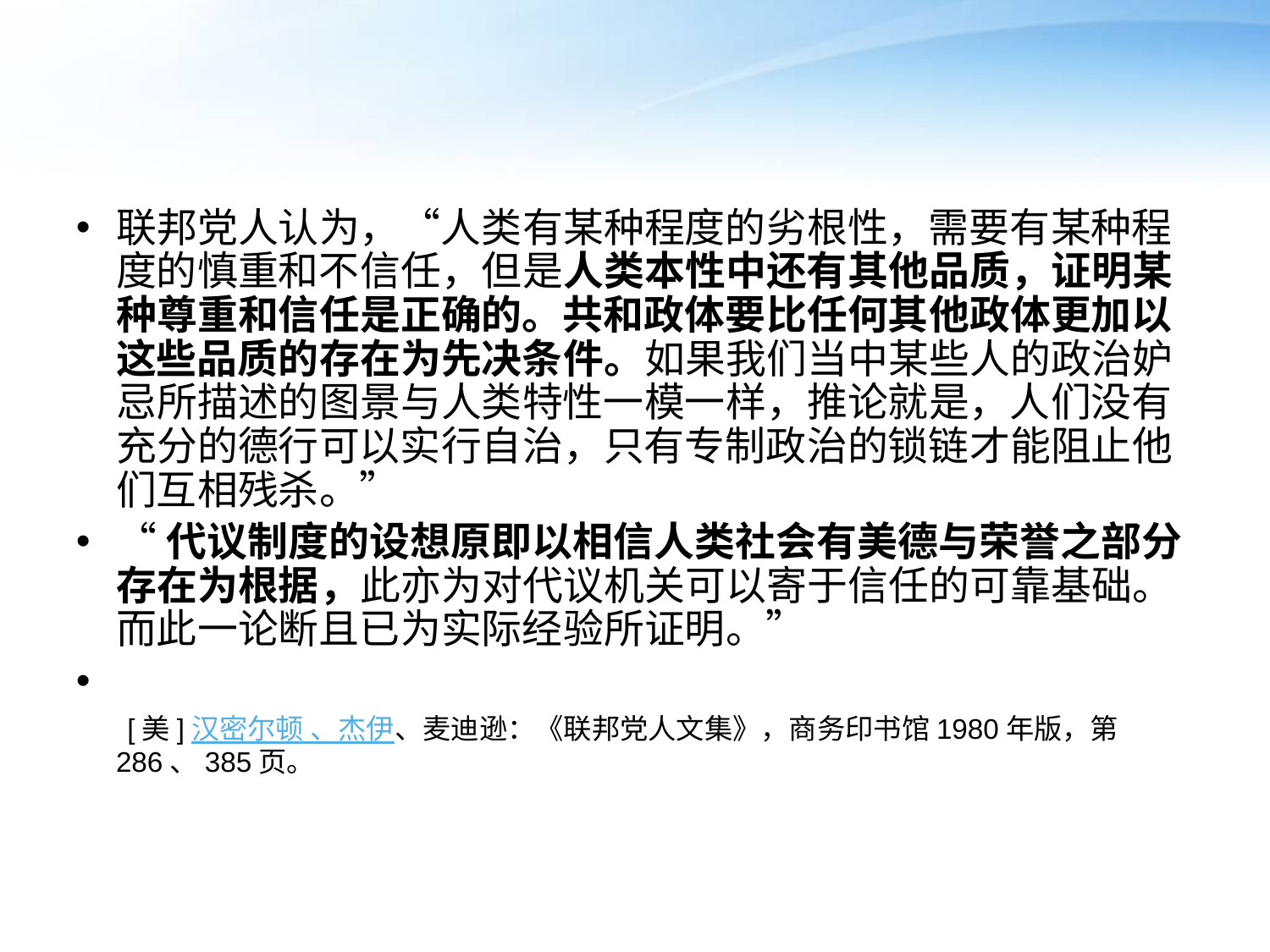

#
联邦党人认为，“人类有某种程度的劣根性，需要有某种程度的慎重和不信任，但是人类本性中还有其他品质，证明某种尊重和信任是正确的。共和政体要比任何其他政体更加以这些品质的存在为先决条件。如果我们当中某些人的政治妒忌所描述的图景与人类特性一模一样，推论就是，人们没有充分的德行可以实行自治，只有专制政治的锁链才能阻止他们互相残杀。”
“代议制度的设想原即以相信人类社会有美德与荣誉之部分存在为根据，此亦为对代议机关可以寄于信任的可靠基础。而此一论断且已为实际经验所证明。”
 [美]汉密尔顿 、杰伊、麦迪逊：《联邦党人文集》，商务印书馆1980年版，第286、385页。